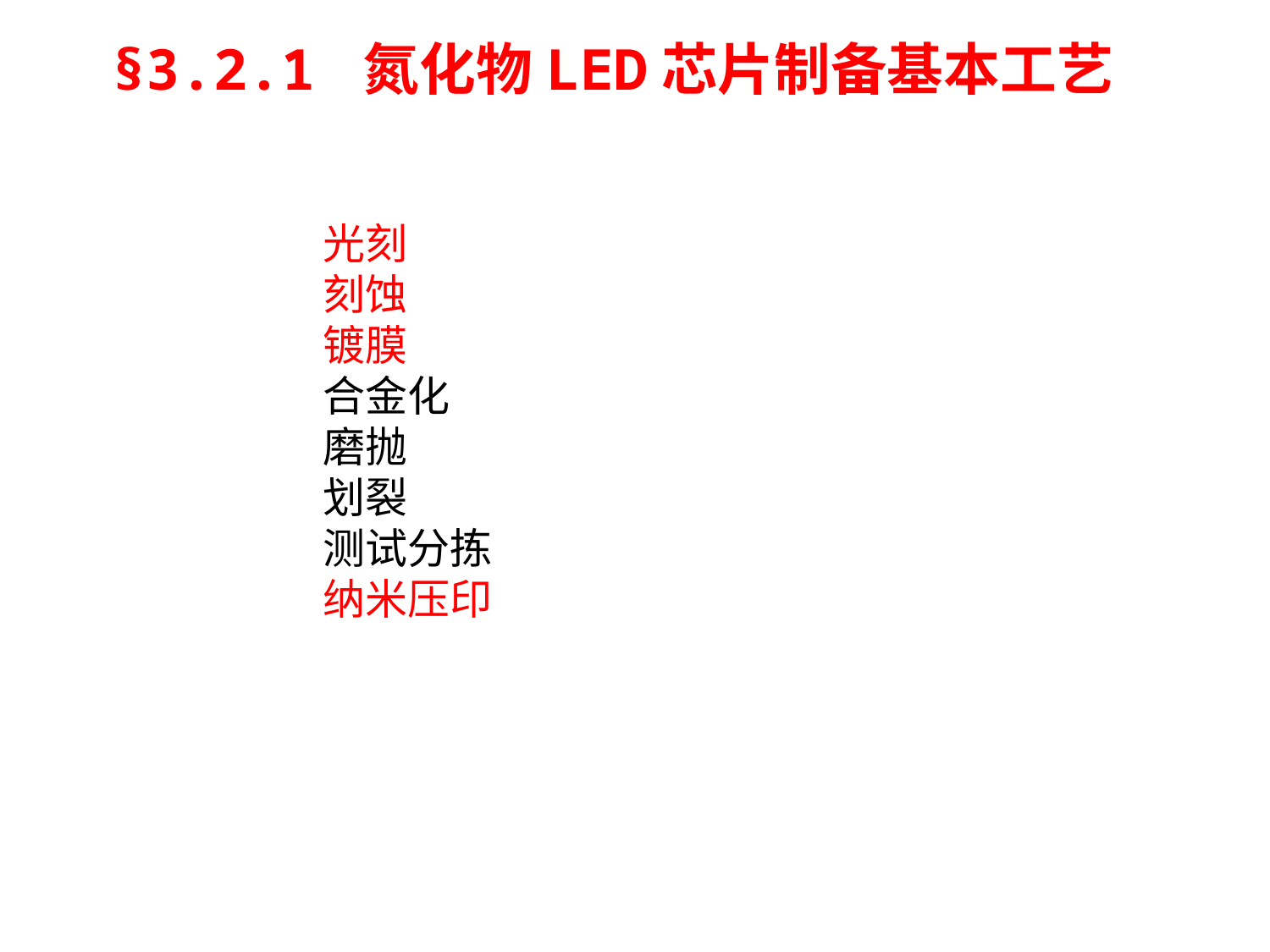

§3.2.1 氮化物LED芯片制备基本工艺
光刻
刻蚀
镀膜
合金化
磨抛
划裂
测试分拣
纳米压印
70